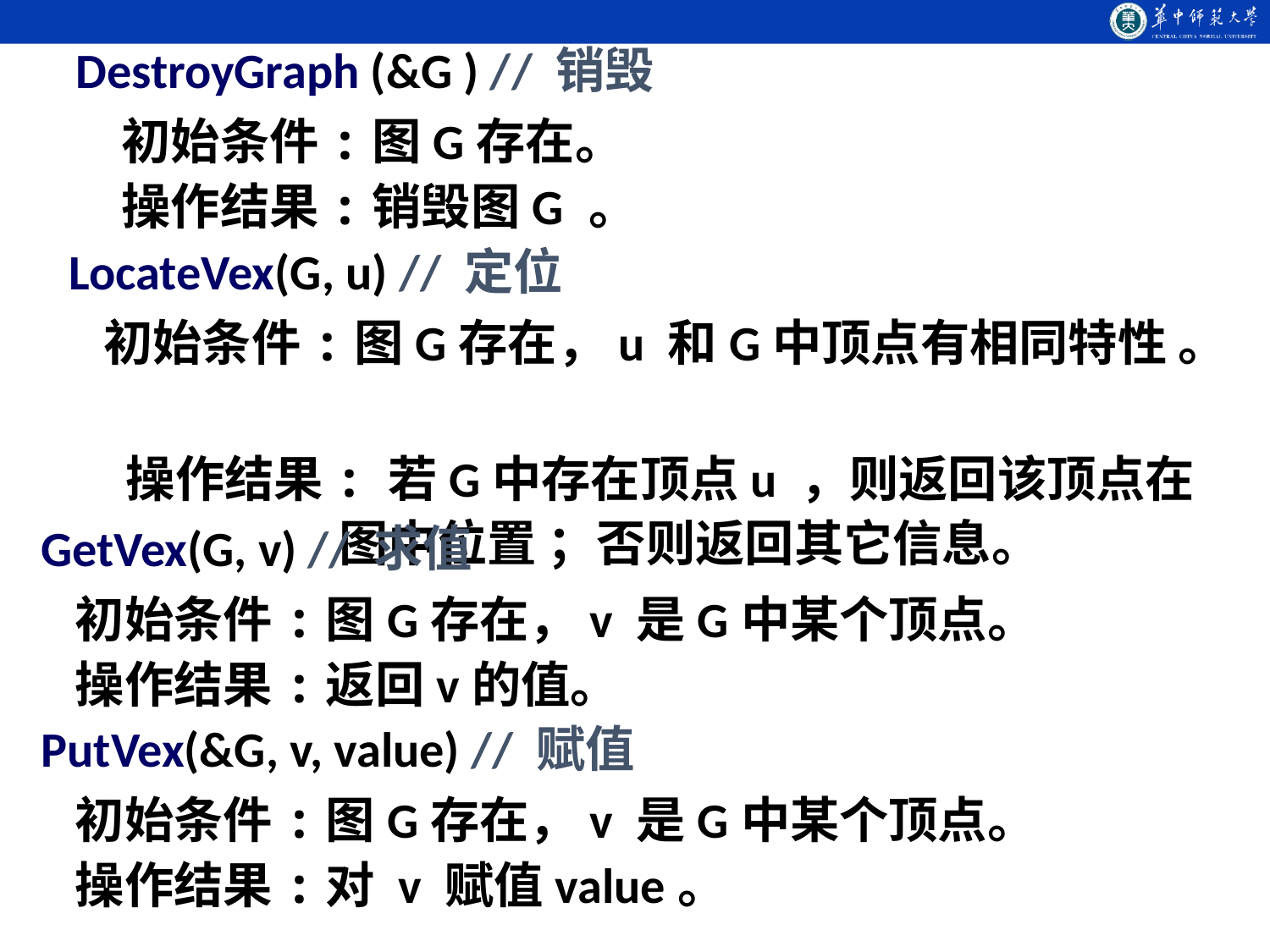

DestroyGraph (&G ) // 销毁
   初始条件:图G存在。
   操作结果:销毁图G 。
LocateVex(G, u) // 定位
  初始条件:图G存在，u 和G中顶点有相同特性 。
    操作结果: 若G中存在顶点u ，则返回该顶点在
                       图中位置 ；否则返回其它信息。
GetVex(G, v) // 求值
  初始条件:图G存在，v 是G中某个顶点。
  操作结果:返回v的值。
PutVex(&G, v, value) // 赋值
  初始条件:图G存在，v 是G中某个顶点。
  操作结果:对 v 赋值value。